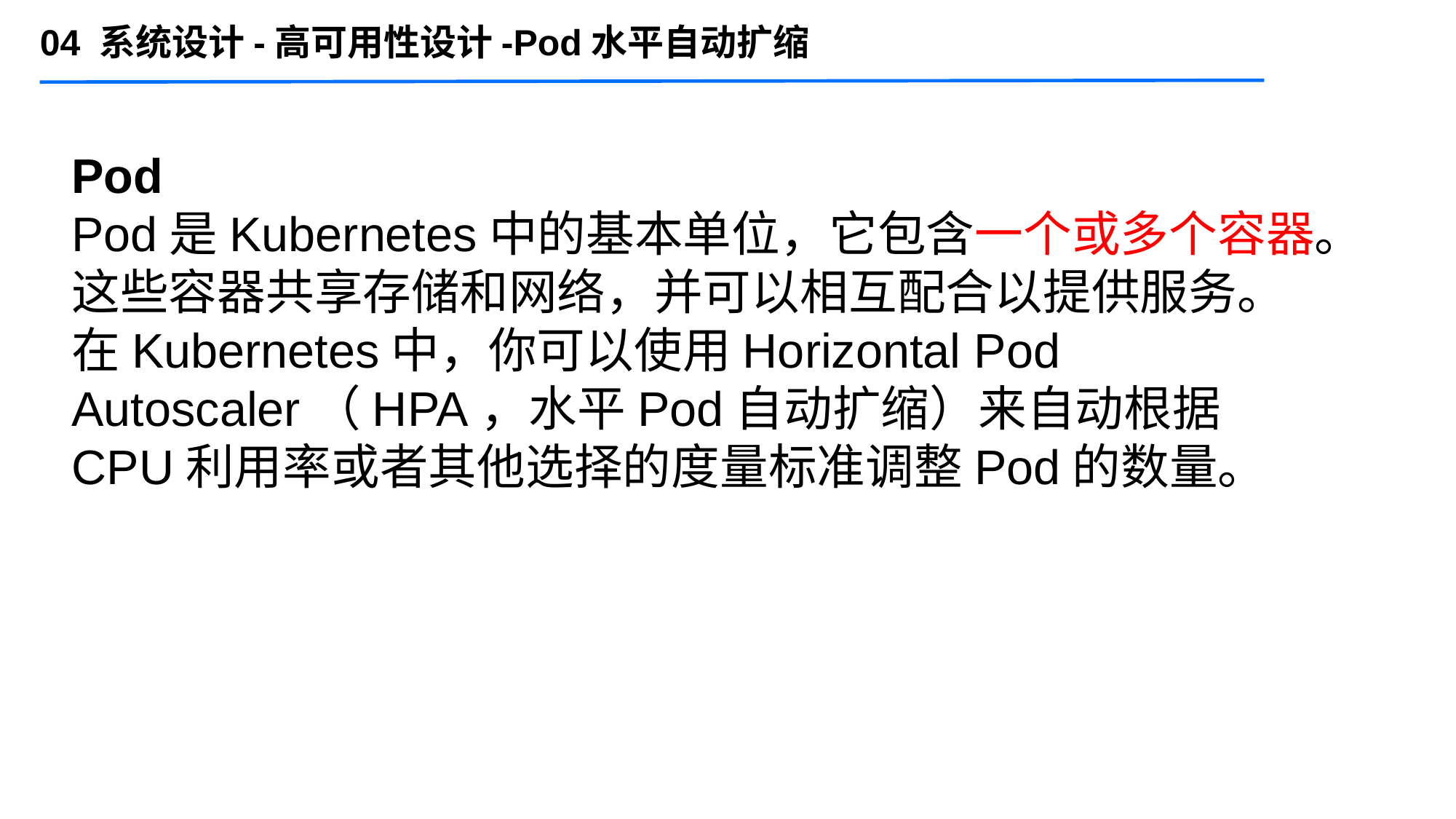

04 系统设计-高可用性设计-Pod水平自动扩缩
Pod
Pod是Kubernetes中的基本单位，它包含一个或多个容器。这些容器共享存储和网络，并可以相互配合以提供服务。在Kubernetes中，你可以使用Horizontal Pod Autoscaler（HPA，水平Pod自动扩缩）来自动根据CPU利用率或者其他选择的度量标准调整Pod的数量。